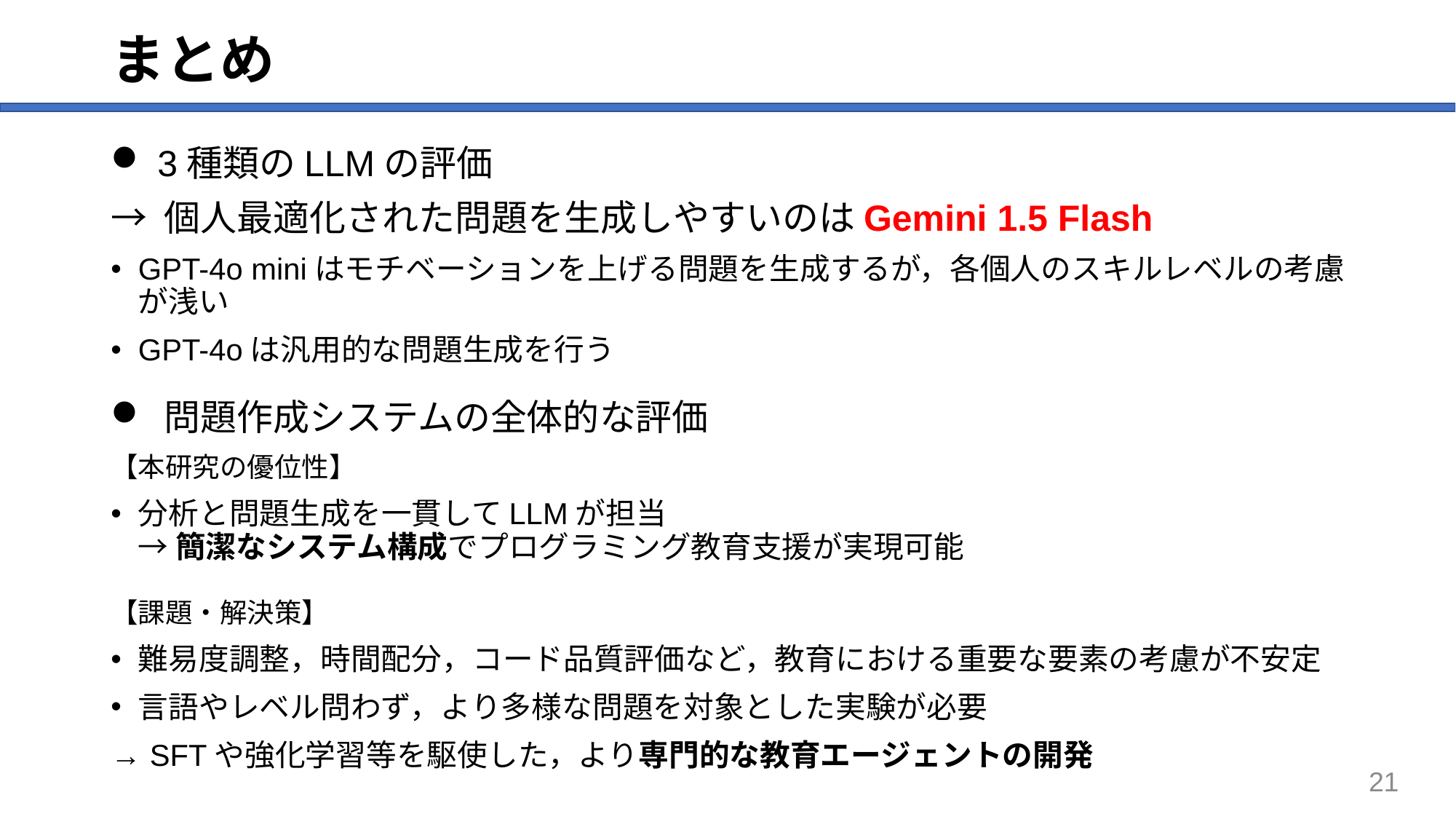

# まとめ
 3種類のLLMの評価
→ 個人最適化された問題を生成しやすいのはGemini 1.5 Flash
GPT-4o miniはモチベーションを上げる問題を生成するが，各個人のスキルレベルの考慮が浅い
GPT-4oは汎用的な問題生成を行う

 問題作成システムの全体的な評価
【本研究の優位性】
分析と問題生成を一貫してLLMが担当
→ 簡潔なシステム構成でプログラミング教育支援が実現可能

【課題・解決策】
難易度調整，時間配分，コード品質評価など，教育における重要な要素の考慮が不安定
言語やレベル問わず，より多様な問題を対象とした実験が必要
→ SFTや強化学習等を駆使した，より専門的な教育エージェントの開発

21